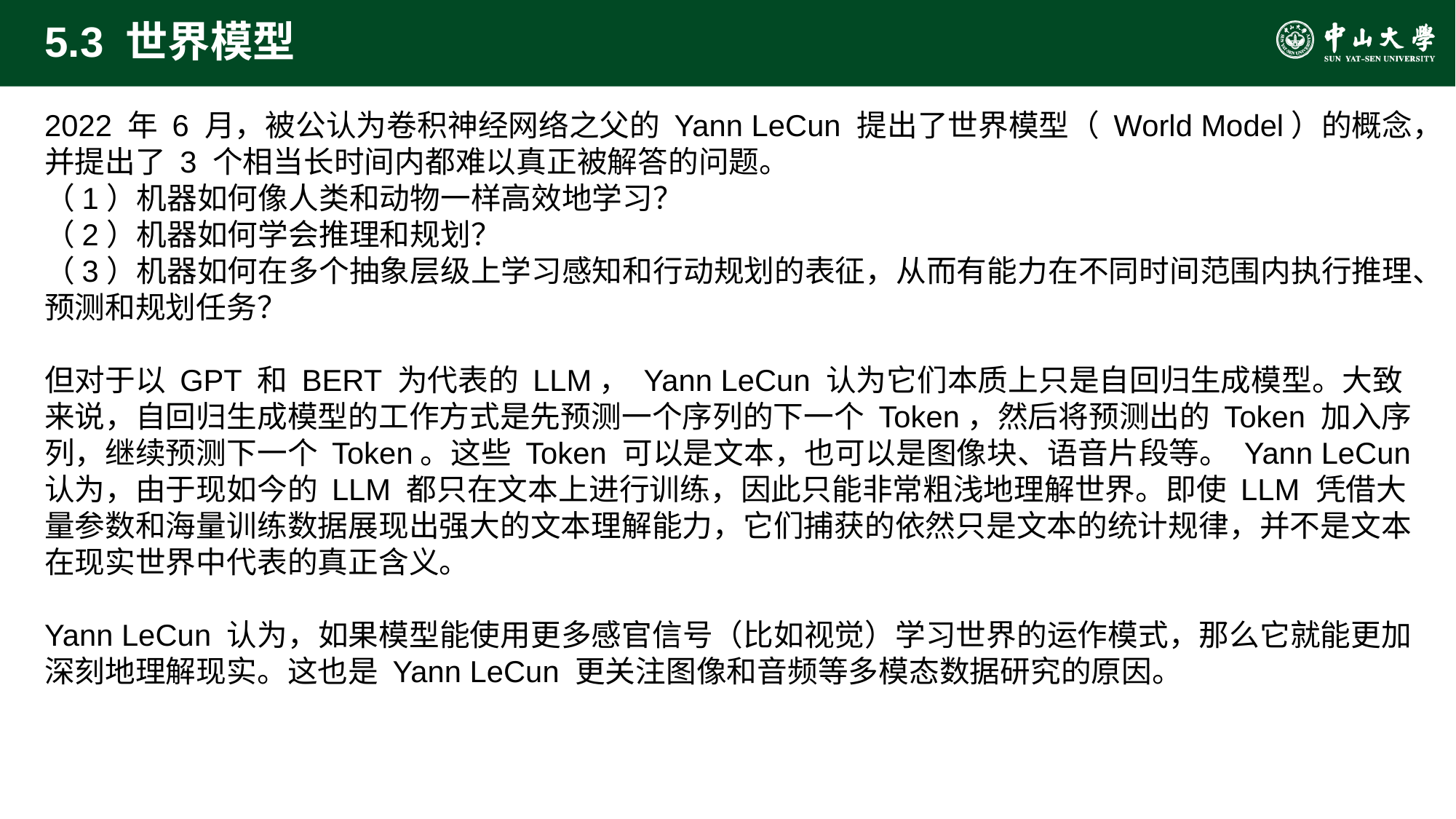

# 5.3 世界模型
2022 年 6 月，被公认为卷积神经网络之父的 Yann LeCun 提出了世界模型（ World Model）的概念，并提出了 3 个相当长时间内都难以真正被解答的问题。
（1）机器如何像人类和动物一样高效地学习？
（2）机器如何学会推理和规划？
（3）机器如何在多个抽象层级上学习感知和行动规划的表征，从而有能力在不同时间范围内执行推理、预测和规划任务？

但对于以 GPT 和 BERT 为代表的 LLM， Yann LeCun 认为它们本质上只是自回归生成模型。大致来说，自回归生成模型的工作方式是先预测一个序列的下一个 Token，然后将预测出的 Token 加入序列，继续预测下一个 Token。这些 Token 可以是文本，也可以是图像块、语音片段等。 Yann LeCun 认为，由于现如今的 LLM 都只在文本上进行训练，因此只能非常粗浅地理解世界。即使 LLM 凭借大量参数和海量训练数据展现出强大的文本理解能力，它们捕获的依然只是文本的统计规律，并不是文本在现实世界中代表的真正含义。

Yann LeCun 认为，如果模型能使用更多感官信号（比如视觉）学习世界的运作模式，那么它就能更加深刻地理解现实。这也是 Yann LeCun 更关注图像和音频等多模态数据研究的原因。